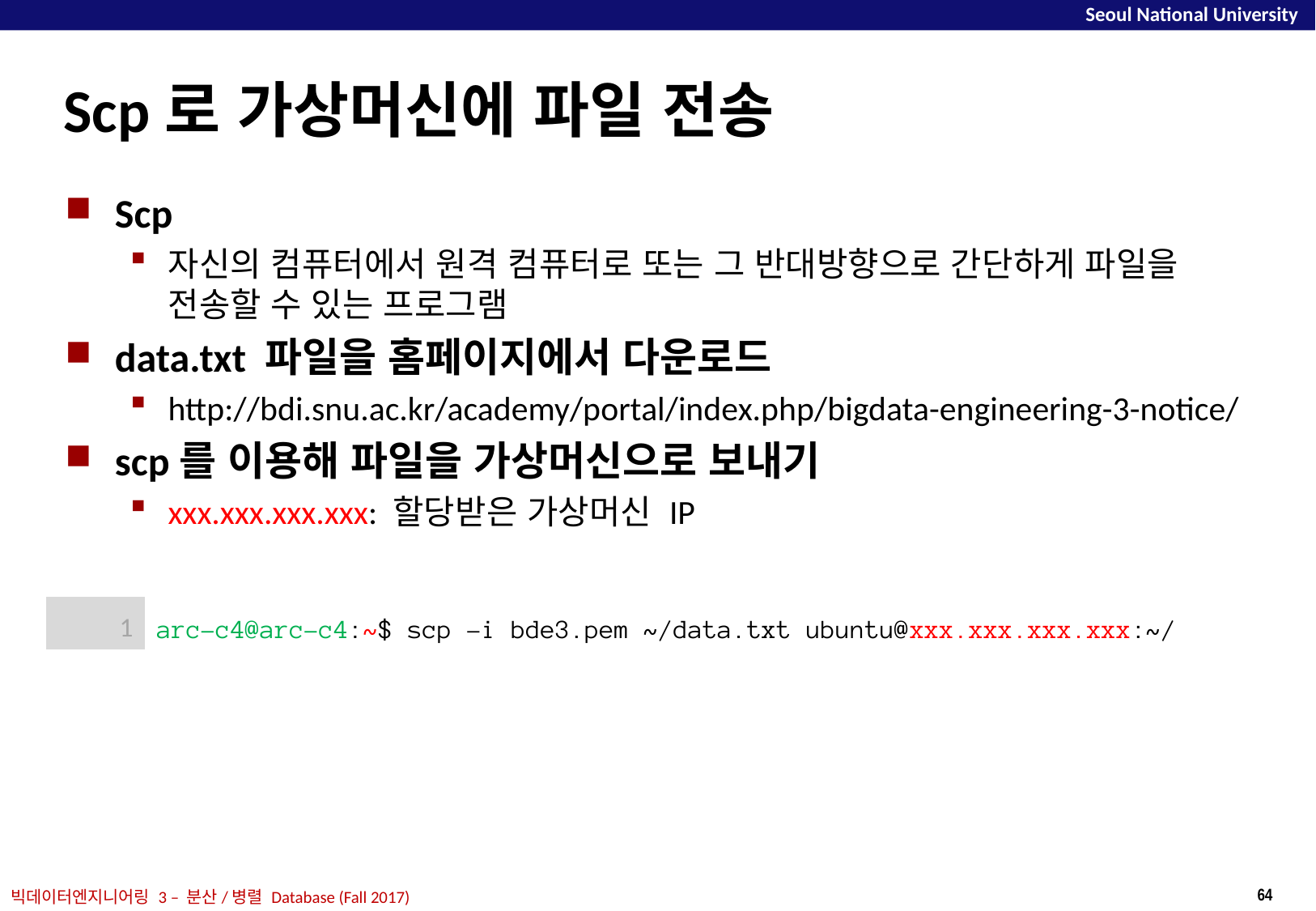

# Scp로 가상머신에 파일 전송
Scp
자신의 컴퓨터에서 원격 컴퓨터로 또는 그 반대방향으로 간단하게 파일을 전송할 수 있는 프로그램
data.txt 파일을 홈페이지에서 다운로드
http://bdi.snu.ac.kr/academy/portal/index.php/bigdata-engineering-3-notice/
scp를 이용해 파일을 가상머신으로 보내기
xxx.xxx.xxx.xxx: 할당받은 가상머신 IP

| 1 | arc-c4@arc-c4:~$ scp –i bde3.pem ~/data.txt ubuntu@xxx.xxx.xxx.xxx:~/ |
| --- | --- |